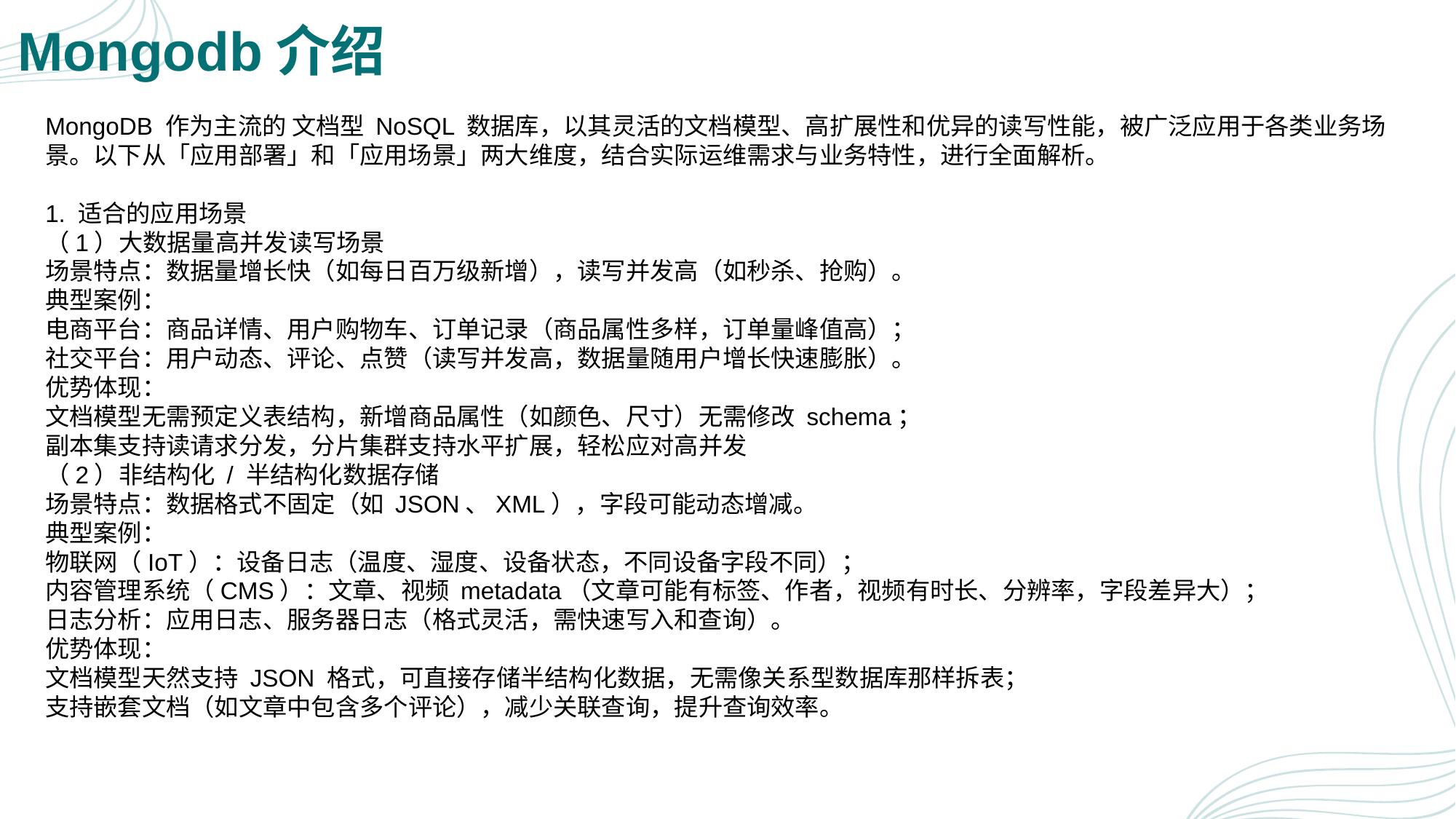

# Mongodb介绍
MongoDB 作为主流的 文档型 NoSQL 数据库，以其灵活的文档模型、高扩展性和优异的读写性能，被广泛应用于各类业务场景。以下从「应用部署」和「应用场景」两大维度，结合实际运维需求与业务特性，进行全面解析。

1. 适合的应用场景
（1）大数据量高并发读写场景
场景特点：数据量增长快（如每日百万级新增），读写并发高（如秒杀、抢购）。
典型案例：
电商平台：商品详情、用户购物车、订单记录（商品属性多样，订单量峰值高）；
社交平台：用户动态、评论、点赞（读写并发高，数据量随用户增长快速膨胀）。
优势体现：
文档模型无需预定义表结构，新增商品属性（如颜色、尺寸）无需修改 schema；
副本集支持读请求分发，分片集群支持水平扩展，轻松应对高并发
（2）非结构化 / 半结构化数据存储
场景特点：数据格式不固定（如 JSON、XML），字段可能动态增减。
典型案例：
物联网（IoT）：设备日志（温度、湿度、设备状态，不同设备字段不同）；
内容管理系统（CMS）：文章、视频 metadata（文章可能有标签、作者，视频有时长、分辨率，字段差异大）；
日志分析：应用日志、服务器日志（格式灵活，需快速写入和查询）。
优势体现：
文档模型天然支持 JSON 格式，可直接存储半结构化数据，无需像关系型数据库那样拆表；
支持嵌套文档（如文章中包含多个评论），减少关联查询，提升查询效率。